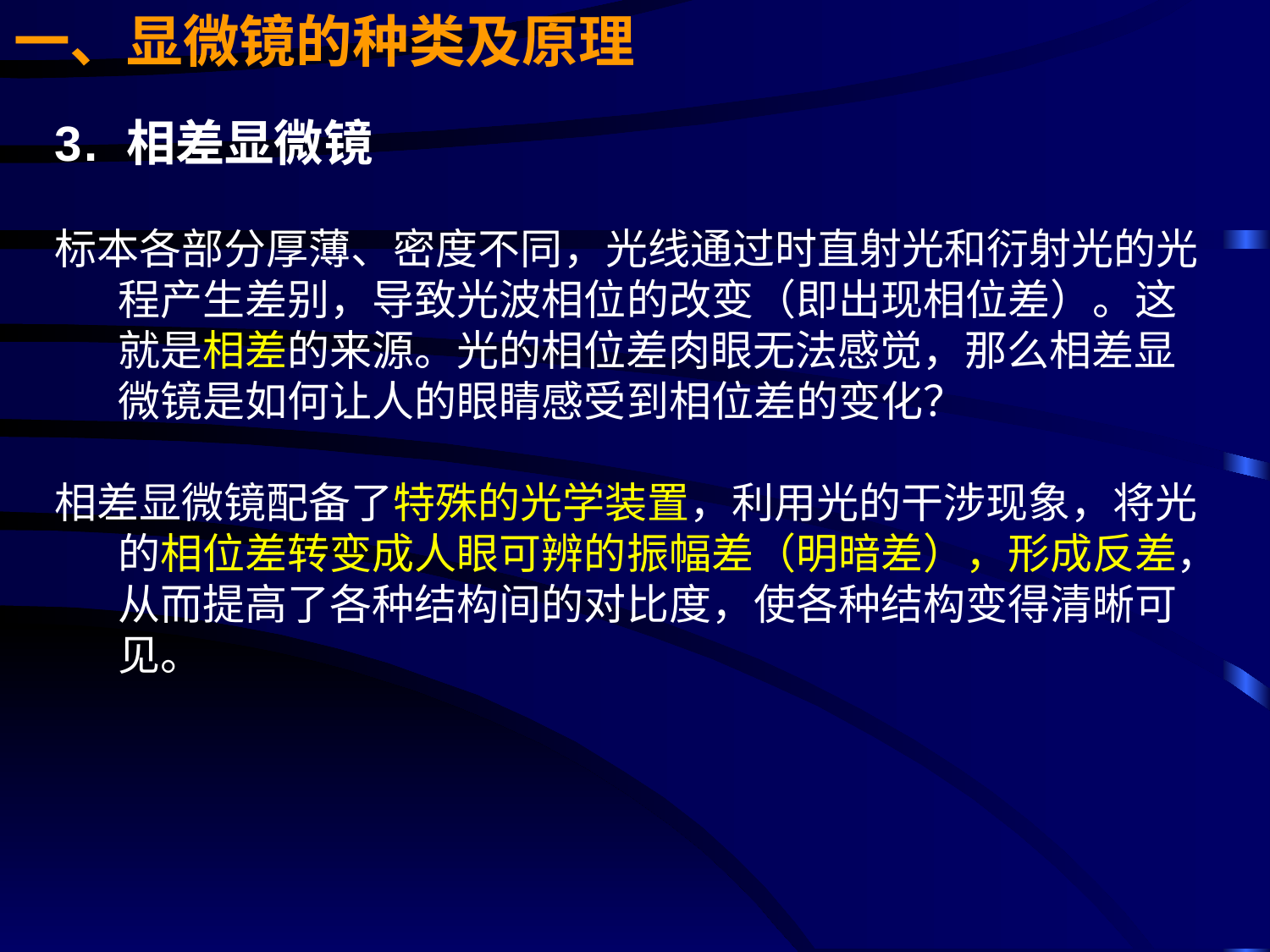

一、显微镜的种类及原理
相差显微镜

标本各部分厚薄、密度不同，光线通过时直射光和衍射光的光程产生差别，导致光波相位的改变（即出现相位差）。这就是相差的来源。光的相位差肉眼无法感觉，那么相差显微镜是如何让人的眼睛感受到相位差的变化？

相差显微镜配备了特殊的光学装置，利用光的干涉现象，将光的相位差转变成人眼可辨的振幅差（明暗差），形成反差，从而提高了各种结构间的对比度，使各种结构变得清晰可见。